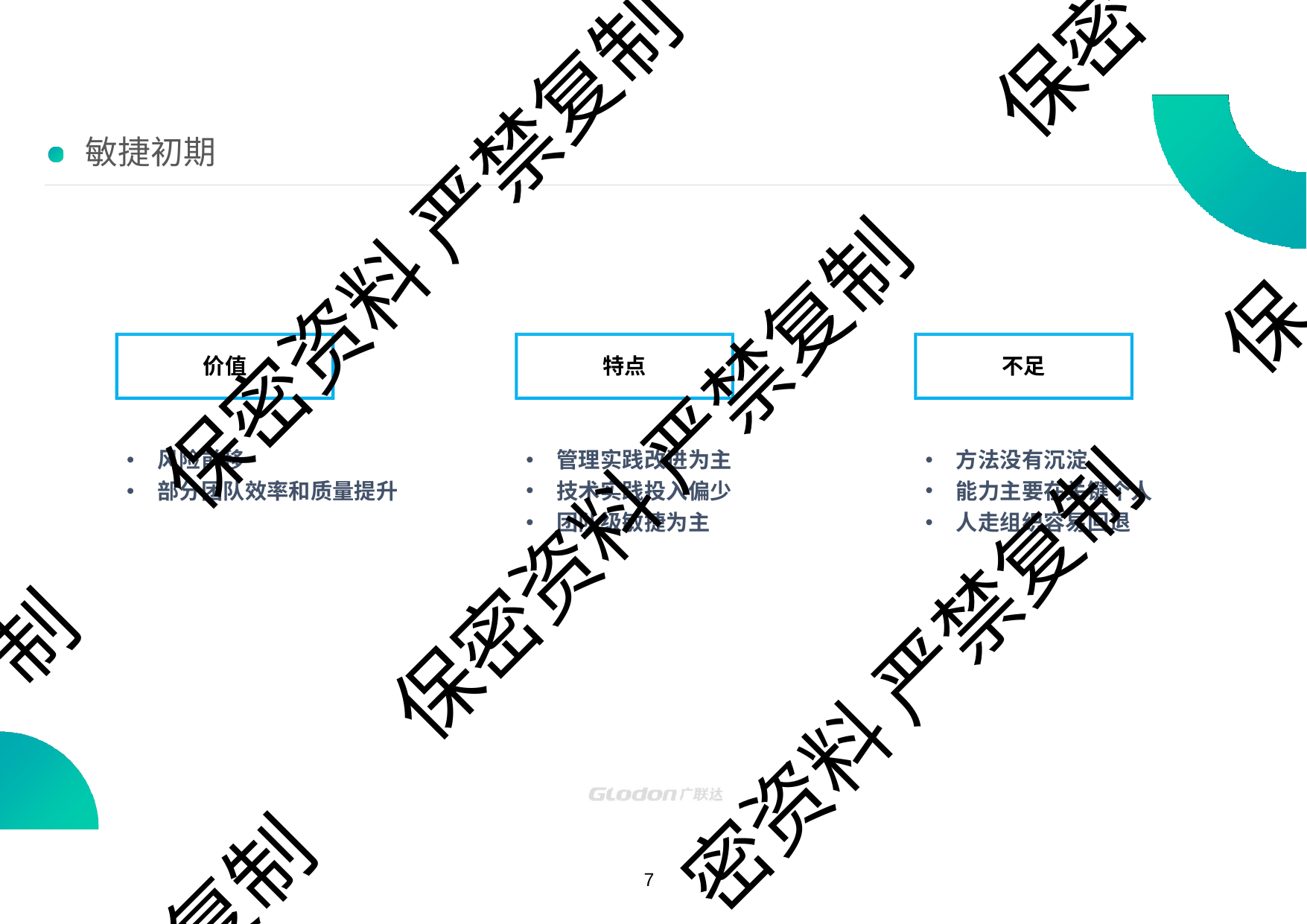

保密

# 敏捷初期

保密资料 严禁复制
保

价值
特点
不足
保密资料 严禁复制
风险前移
部分团队效率和质量提升
管理实践改进为主
技术实践投入偏少
团队级敏捷为主
方法没有沉淀
能力主要在关键个人
人走组织容易回退
制
密资料 严禁复制

复制
7